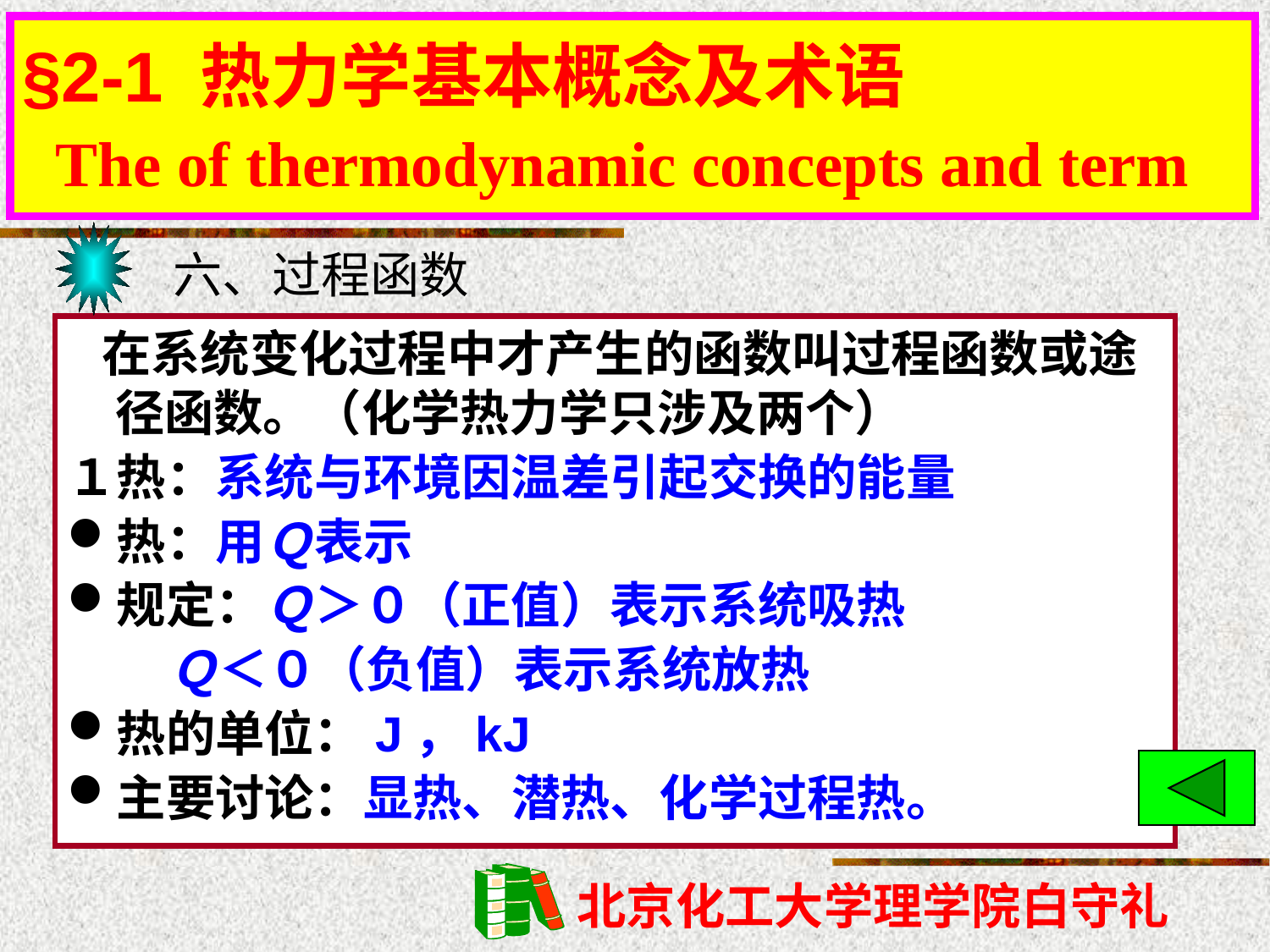

§2-1 热力学基本概念及术语
 The of thermodynamic concepts and term
# §2-1 热力学基本概念及术语

六、过程函数
  在系统变化过程中才产生的函数叫过程函数或途径函数。（化学热力学只涉及两个）
１热：系统与环境因温差引起交换的能量
热：用Ｑ表示
规定：Ｑ＞０（正值）表示系统吸热
        Ｑ＜０（负值）表示系统放热
热的单位：J，kJ
主要讨论：显热、潜热、化学过程热。